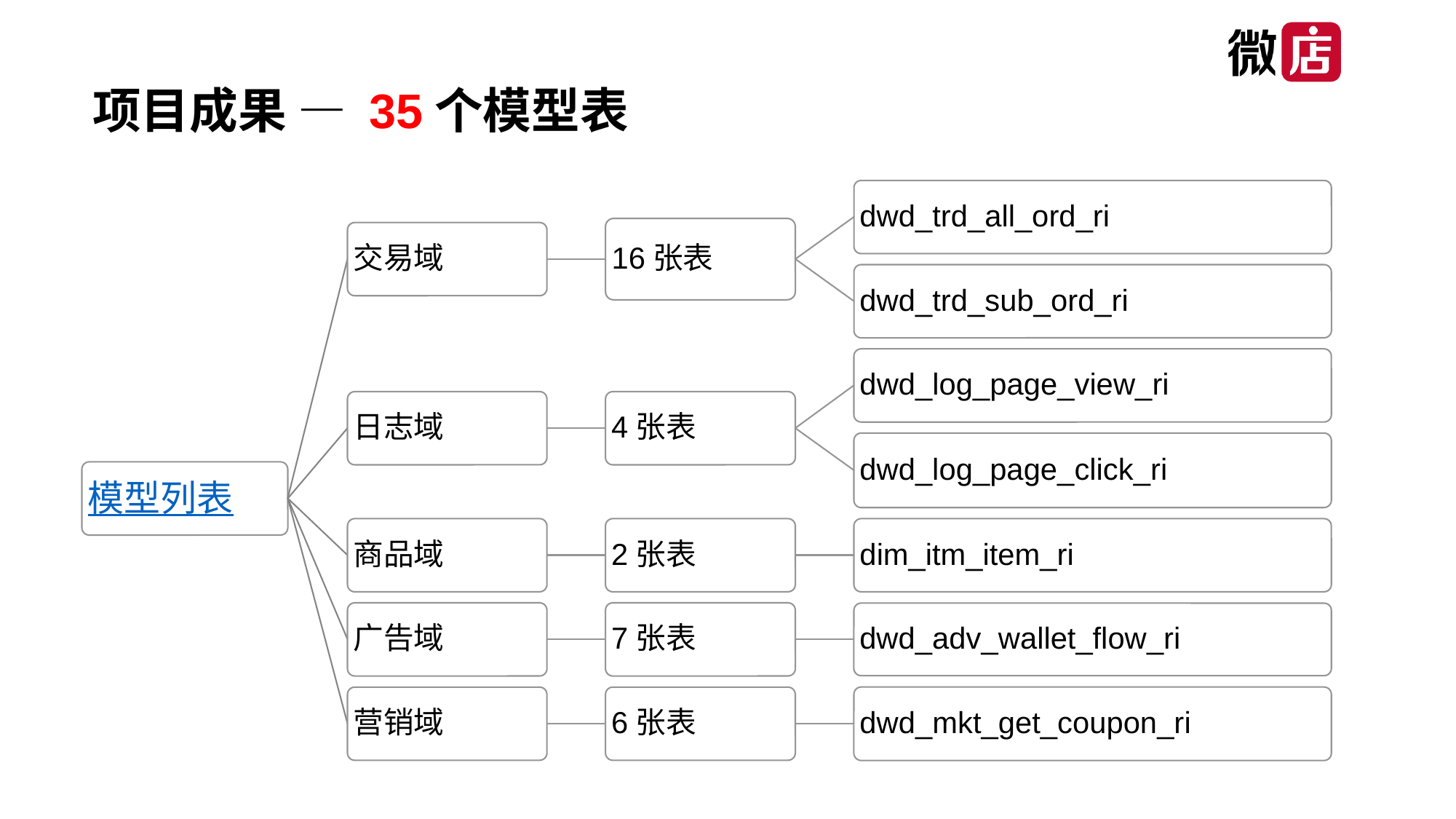

项目成果 — 35个模型表
模型列表

交易域

16张表

dwd_trd_all_ord_ri

dwd_trd_sub_ord_ri

日志域

4张表

dwd_log_page_view_ri

dwd_log_page_click_ri

商品域

2张表

dim_itm_item_ri

广告域

7张表

dwd_adv_wallet_flow_ri

营销域

6张表

dwd_mkt_get_coupon_ri